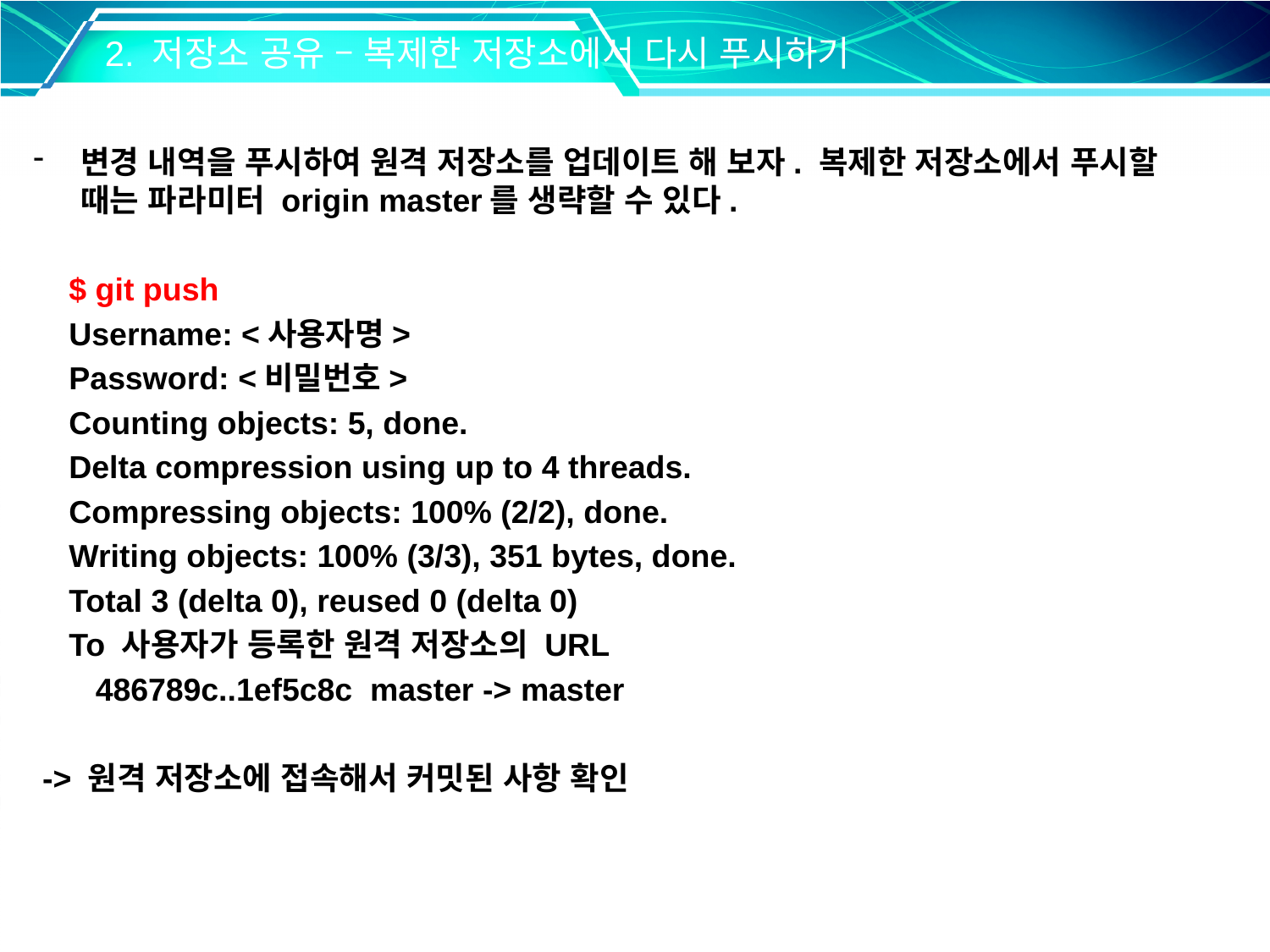

2. 저장소 공유 – 복제한 저장소에서 다시 푸시하기
변경 내역을 푸시하여 원격 저장소를 업데이트 해 보자. 복제한 저장소에서 푸시할 때는 파라미터 origin master를 생략할 수 있다.

    $ git push
    Username: <사용자명>
    Password: <비밀번호>
    Counting objects: 5, done.
    Delta compression using up to 4 threads.
    Compressing objects: 100% (2/2), done.
    Writing objects: 100% (3/3), 351 bytes, done.
    Total 3 (delta 0), reused 0 (delta 0)
    To 사용자가 등록한 원격 저장소의 URL
       486789c..1ef5c8c  master -> master

 -> 원격 저장소에 접속해서 커밋된 사항 확인